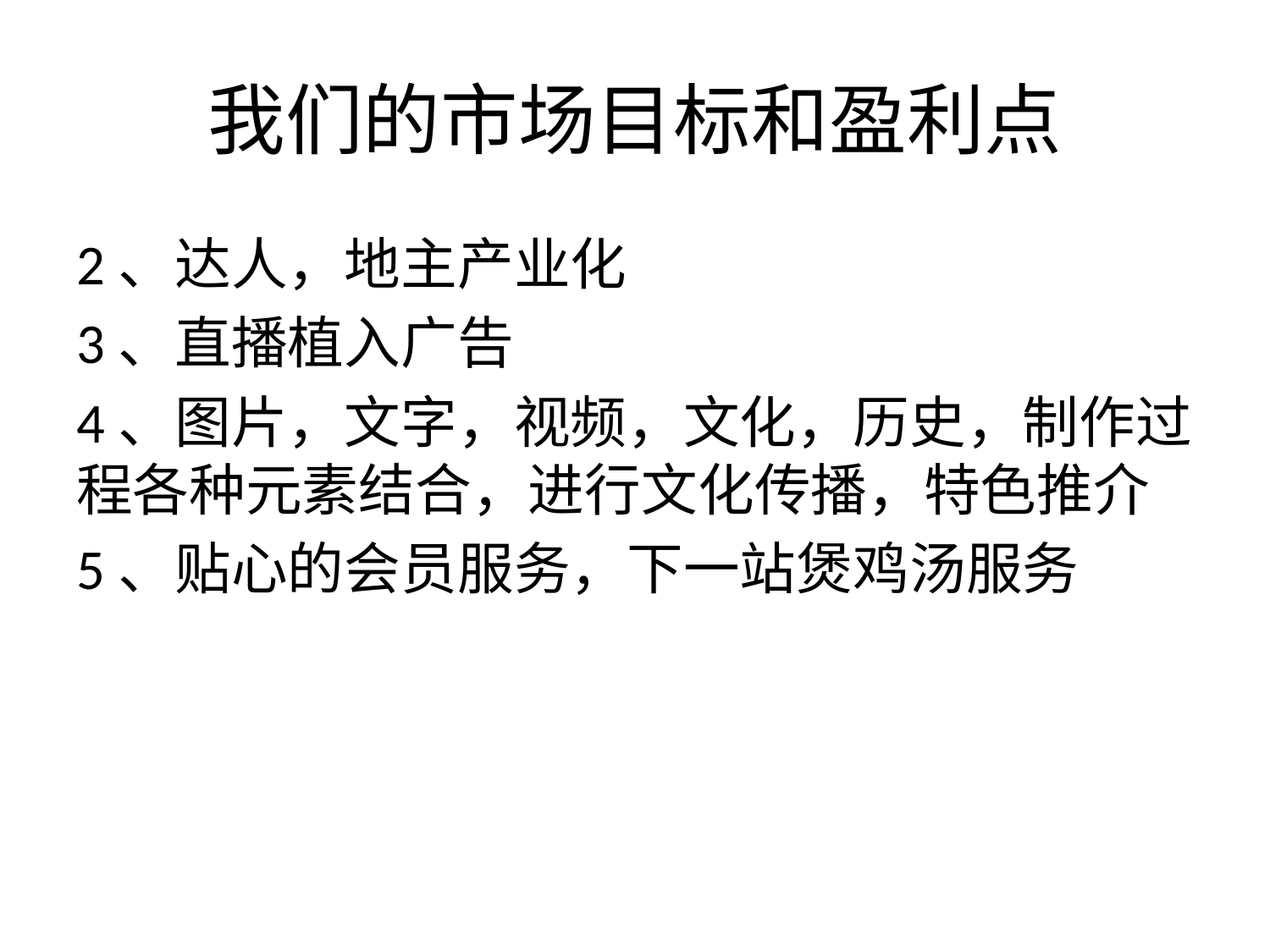

# 我们的市场目标和盈利点
2、达人，地主产业化
3、直播植入广告
4、图片，文字，视频，文化，历史，制作过程各种元素结合，进行文化传播，特色推介
5、贴心的会员服务，下一站煲鸡汤服务